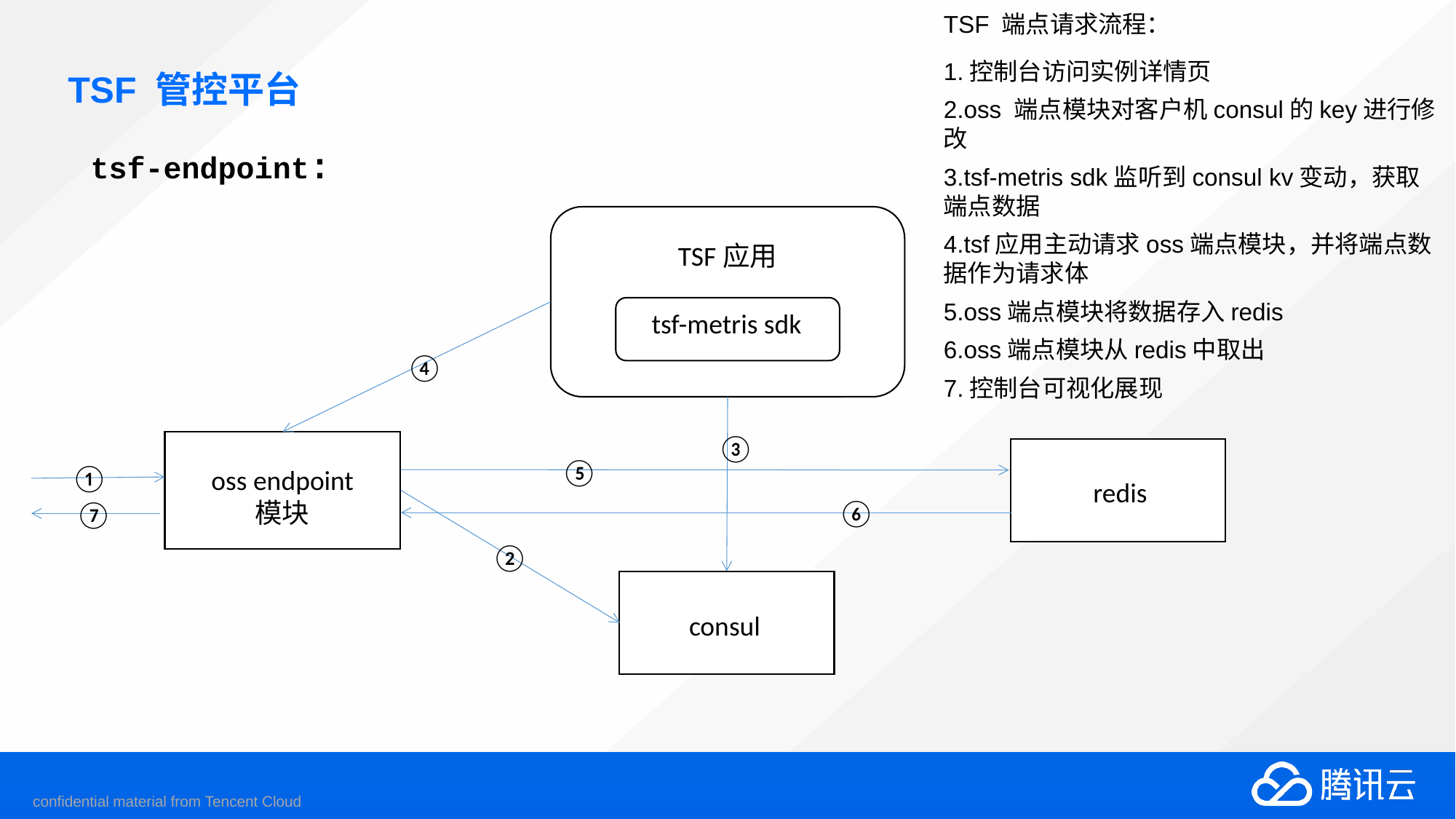

TSF 端点请求流程：
1.控制台访问实例详情页
2.oss 端点模块对客户机consul的key进行修改
3.tsf-metris sdk监听到consul kv变动，获取端点数据
4.tsf应用主动请求oss端点模块，并将端点数据作为请求体
5.oss端点模块将数据存入redis
6.oss端点模块从redis中取出
7.控制台可视化展现
# TSF 管控平台
tsf-endpoint:

TSF应用

tsf-metris sdk
④
③

⑤
①
oss endpoint
      模块
   redis
⑥
⑦
②

consul